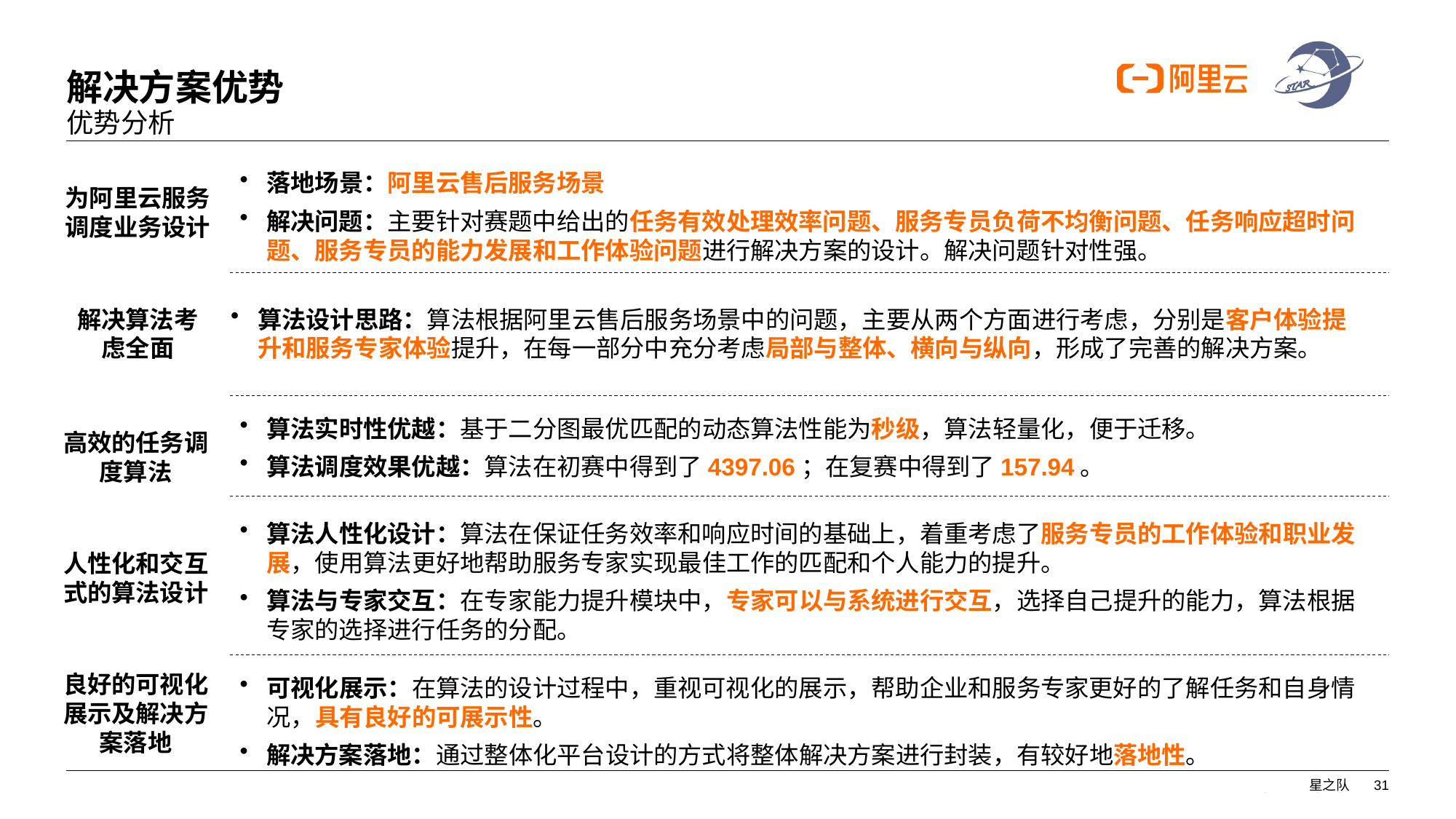

# 解决方案优势
优势分析
落地场景：阿里云售后服务场景
解决问题：主要针对赛题中给出的任务有效处理效率问题、服务专员负荷不均衡问题、任务响应超时问题、服务专员的能力发展和工作体验问题进行解决方案的设计。解决问题针对性强。
为阿里云服务调度业务设计
算法设计思路：算法根据阿里云售后服务场景中的问题，主要从两个方面进行考虑，分别是客户体验提升和服务专家体验提升，在每一部分中充分考虑局部与整体、横向与纵向，形成了完善的解决方案。
解决算法考虑全面
算法实时性优越：基于二分图最优匹配的动态算法性能为秒级，算法轻量化，便于迁移。
算法调度效果优越：算法在初赛中得到了4397.06；在复赛中得到了157.94。
高效的任务调度算法
算法人性化设计：算法在保证任务效率和响应时间的基础上，着重考虑了服务专员的工作体验和职业发展，使用算法更好地帮助服务专家实现最佳工作的匹配和个人能力的提升。
算法与专家交互：在专家能力提升模块中，专家可以与系统进行交互，选择自己提升的能力，算法根据专家的选择进行任务的分配。
人性化和交互式的算法设计
良好的可视化展示及解决方案落地
可视化展示：在算法的设计过程中，重视可视化的展示，帮助企业和服务专家更好的了解任务和自身情况，具有良好的可展示性。
解决方案落地：通过整体化平台设计的方式将整体解决方案进行封装，有较好地落地性。